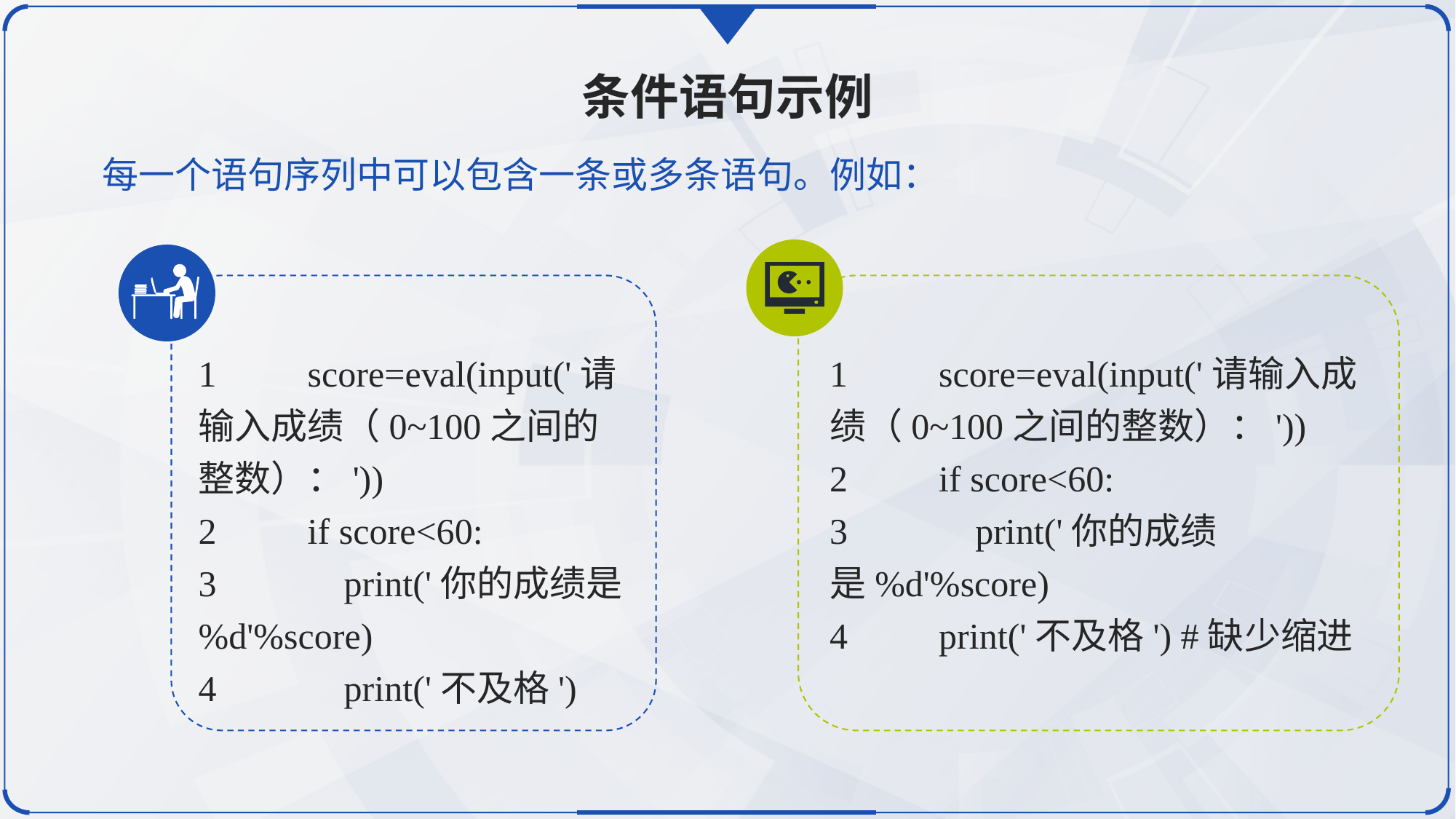

条件语句示例
每一个语句序列中可以包含一条或多条语句。例如：

1	score=eval(input('请输入成绩（0~100之间的整数）：'))
2	if score<60:
3	    print('你的成绩是%d'%score)
4	    print('不及格')
1	score=eval(input('请输入成绩（0~100之间的整数）：'))
2	if score<60:
3	    print('你的成绩是%d'%score)
4	print('不及格') #缺少缩进